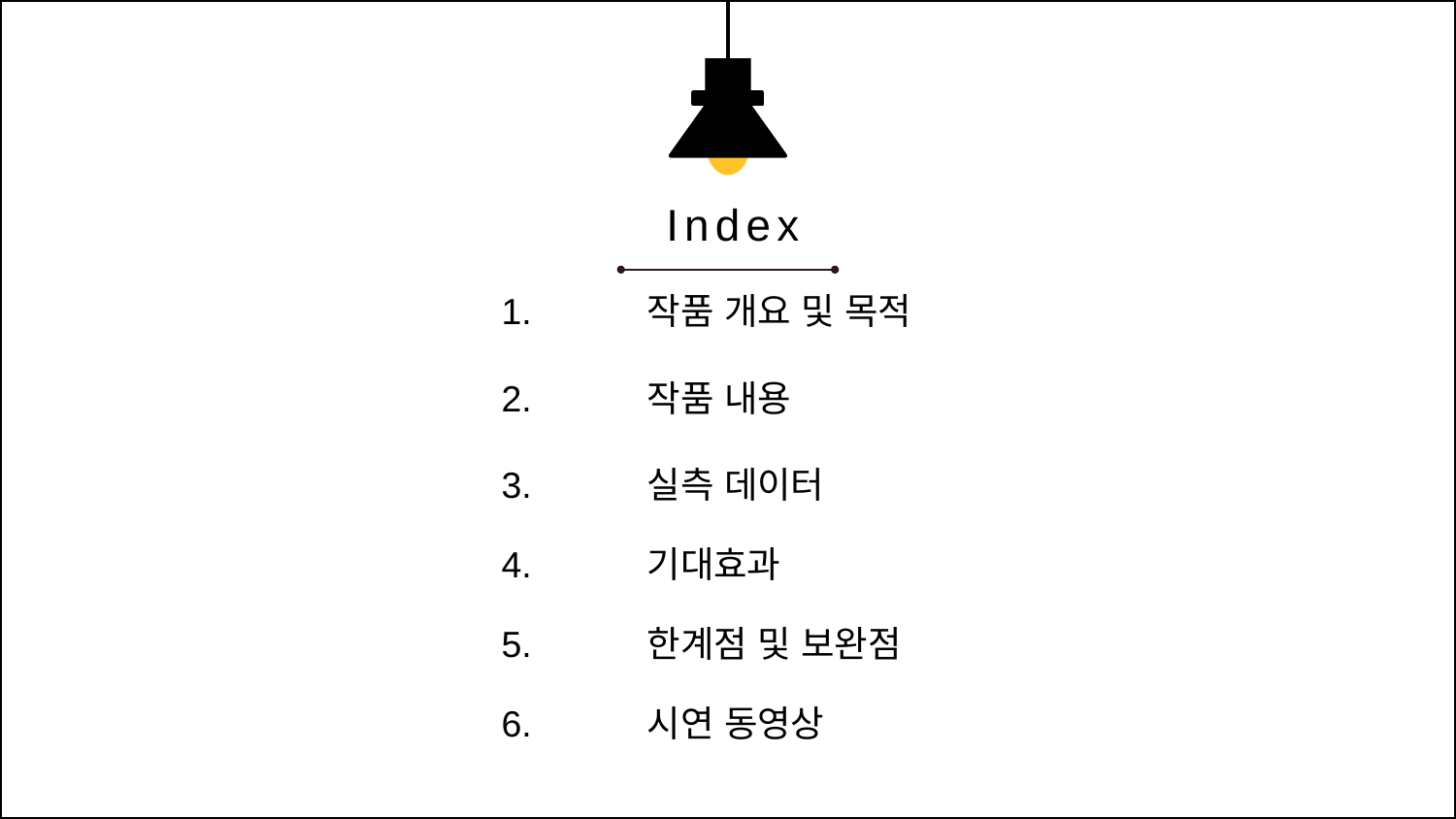

Index
1.	작품 개요 및 목적
2.	작품 내용
3.	실측 데이터
4.	기대효과
5.	한계점 및 보완점
6.	시연 동영상